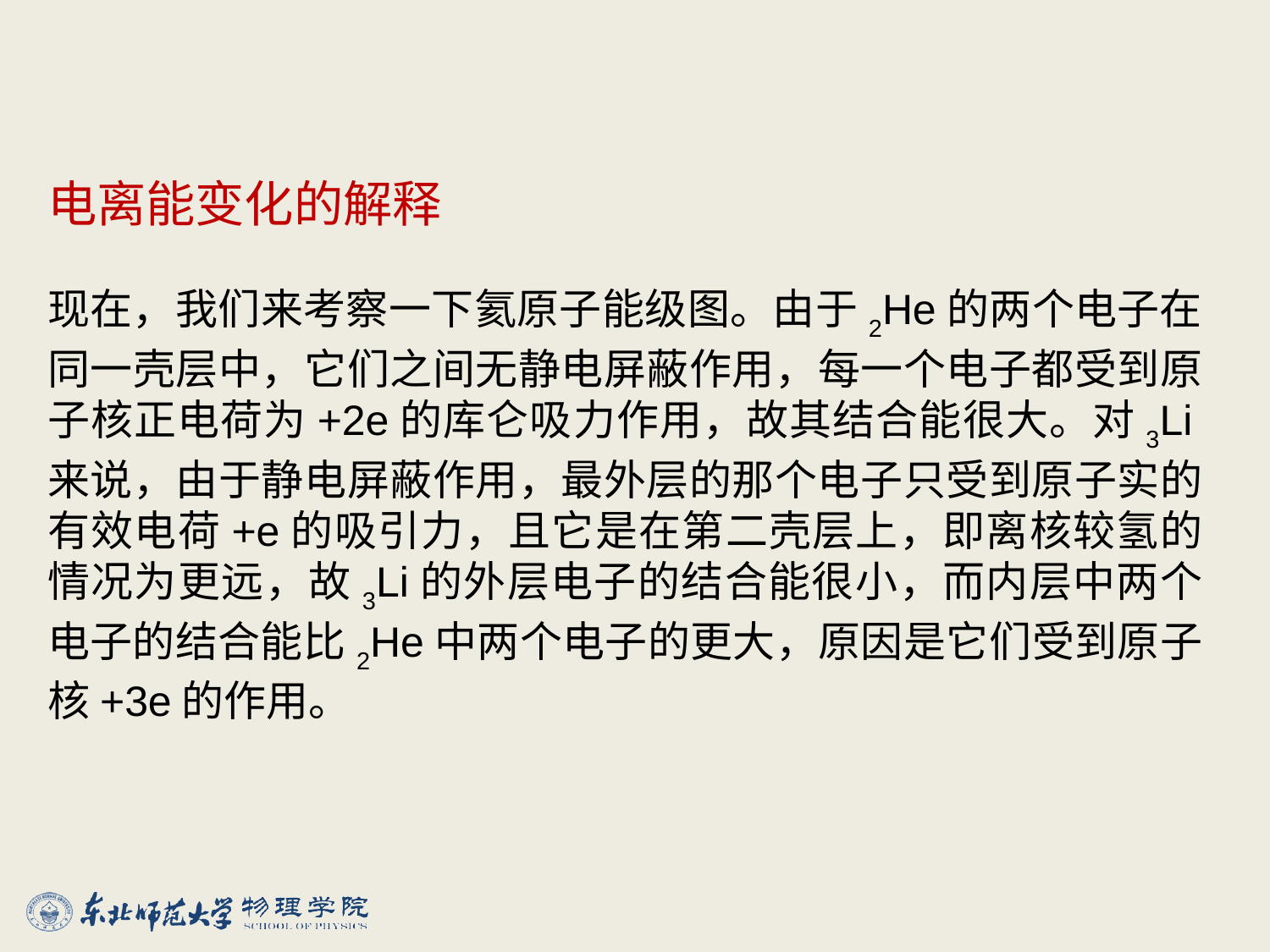

电离能变化的解释

现在，我们来考察一下氦原子能级图。由于2He的两个电子在同一壳层中，它们之间无静电屏蔽作用，每一个电子都受到原子核正电荷为+2e的库仑吸力作用，故其结合能很大。对3Li来说，由于静电屏蔽作用，最外层的那个电子只受到原子实的有效电荷+e的吸引力，且它是在第二壳层上，即离核较氢的情况为更远，故3Li的外层电子的结合能很小，而内层中两个电子的结合能比2He中两个电子的更大，原因是它们受到原子核+3e的作用。